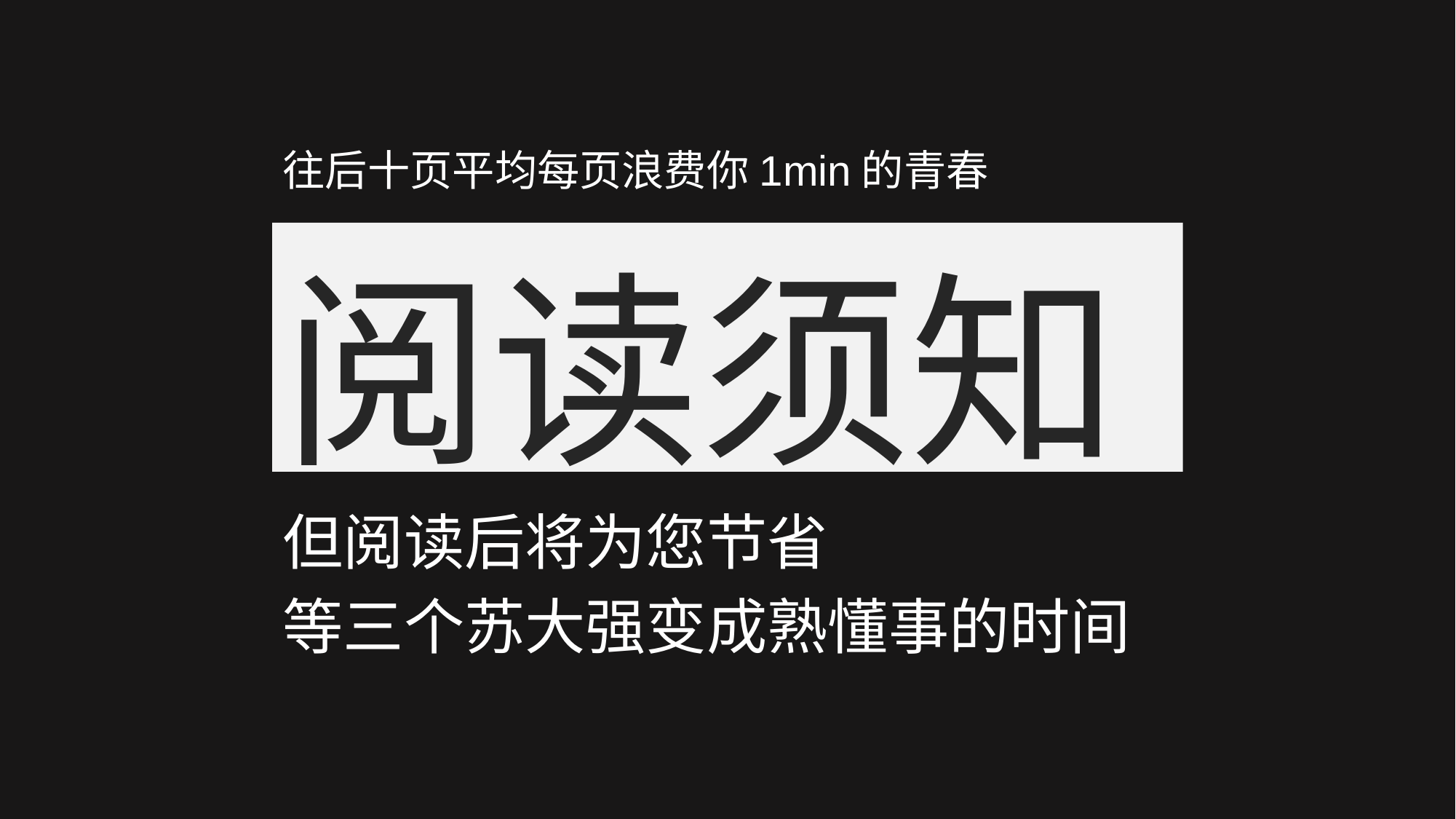

往后十页平均每页浪费你1min的青春

阅读须知
但阅读后将为您节省
等三个苏大强变成熟懂事的时间